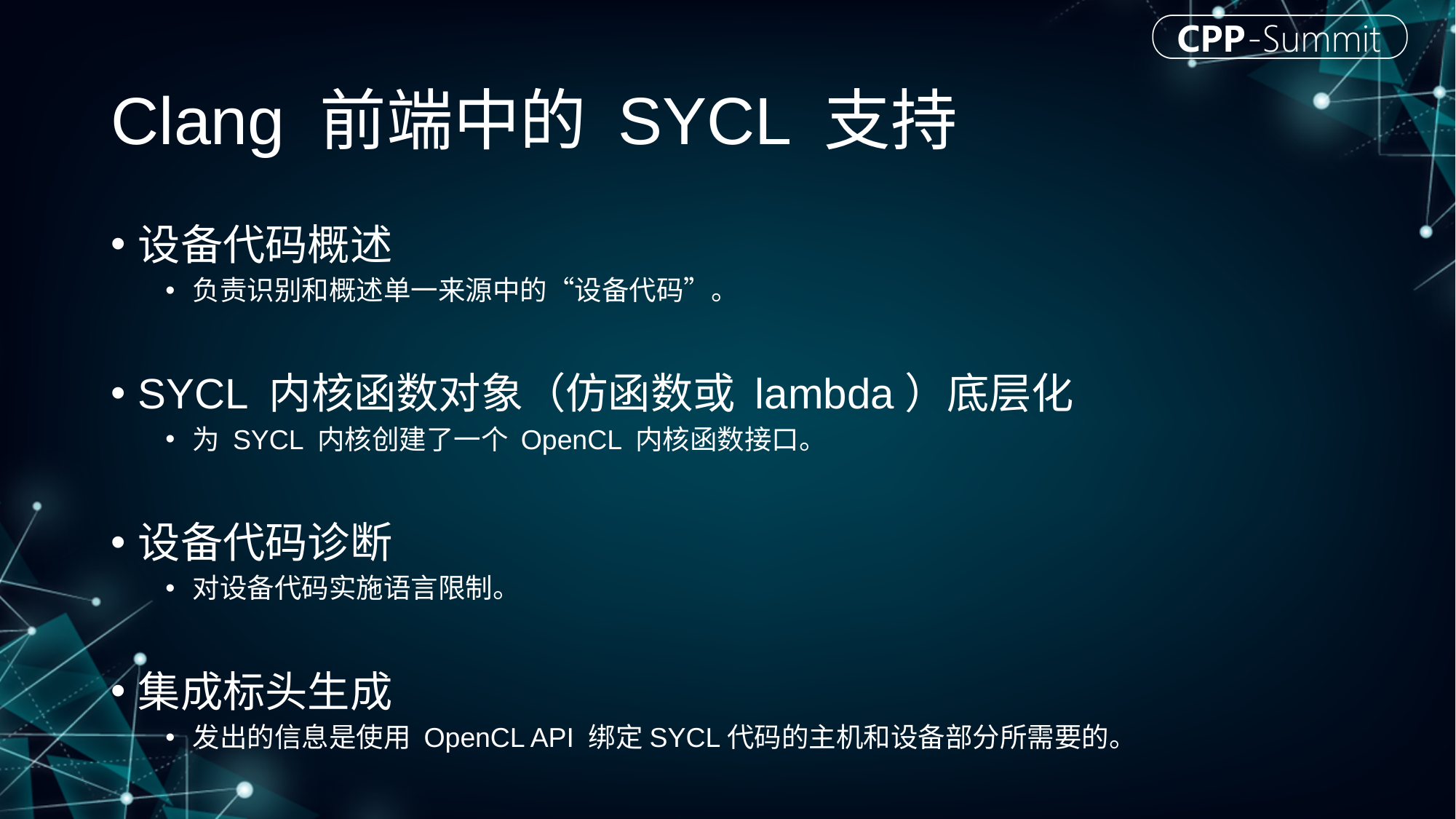

# Clang 前端中的 SYCL 支持
设备代码概述
负责识别和概述单一来源中的“设备代码”。

SYCL 内核函数对象（仿函数或 lambda）底层化
为 SYCL 内核创建了一个 OpenCL 内核函数接口。

设备代码诊断
对设备代码实施语言限制。

集成标头生成
发出的信息是使用 OpenCL API 绑定SYCL代码的主机和设备部分所需要的。